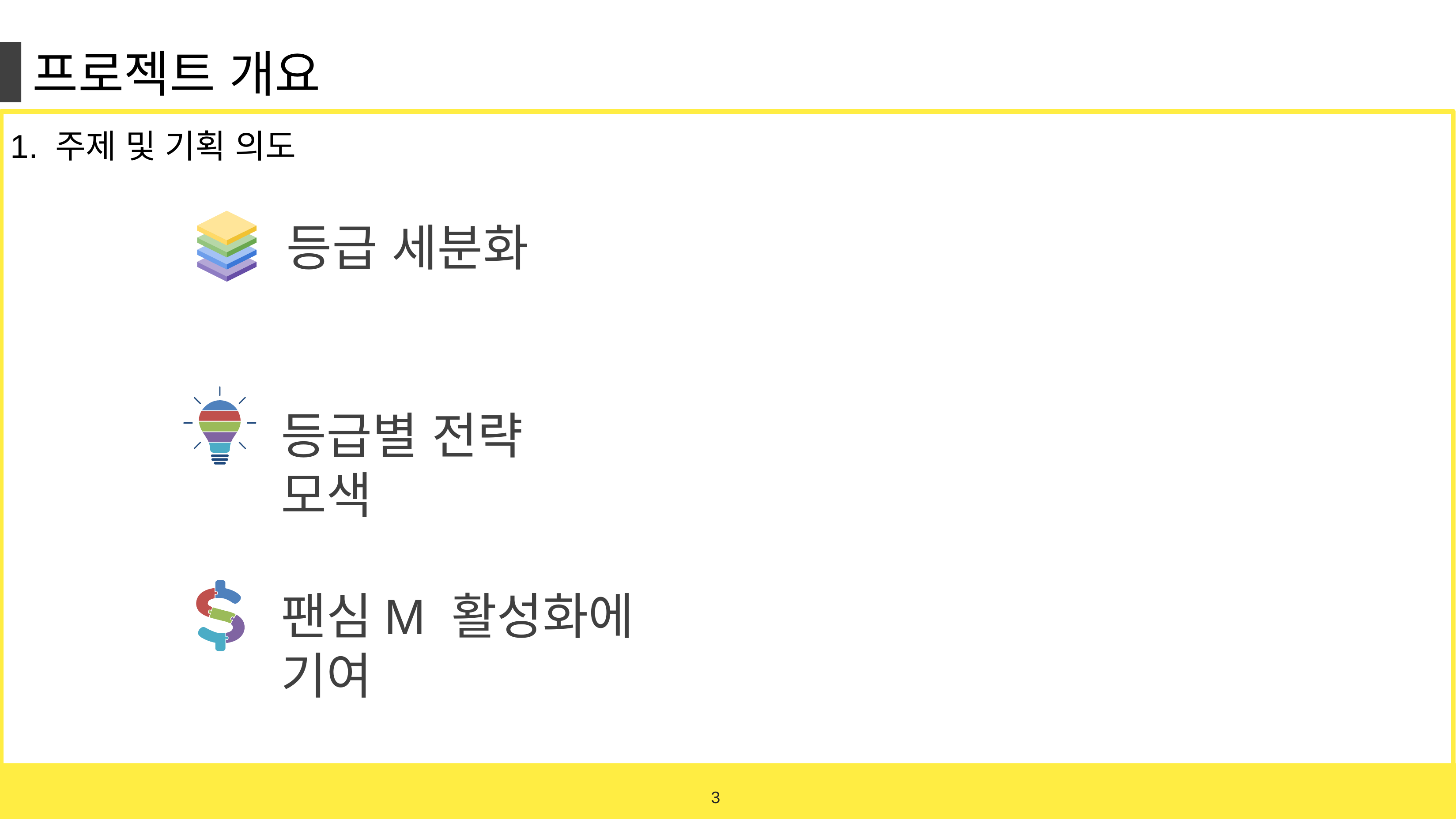

프로젝트 개요

1. 주제 및 기획 의도

등급 세분화

등급별 전략 모색

팬심M 활성화에 기여